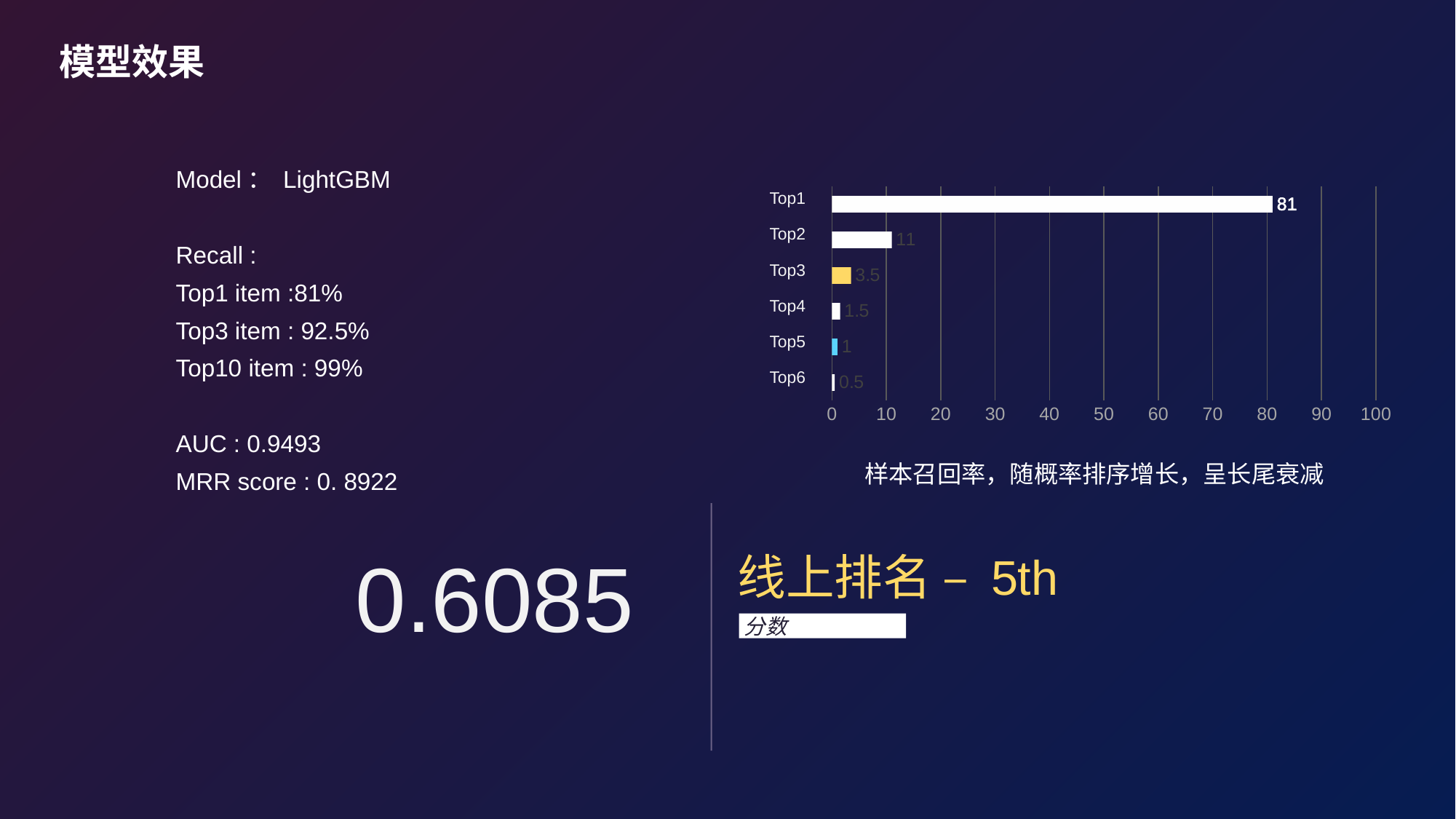

模型效果
Model： LightGBM

Recall :
Top1 item :81%
Top3 item : 92.5%
Top10 item : 99%

AUC : 0.9493
MRR score : 0. 8922

### Chart

| Category | 系列 1 |
|---|---|
| 类别 1 | 0.5 |
| 类别 2 | 1.0 |
| 类别 3 | 1.5 |
| 类别 4 | 3.5 |
Top1
Top2
Top3
Top4
Top5
Top6
样本召回率，随概率排序增长，呈长尾衰减
0.6085
线上排名 – 5th

分数